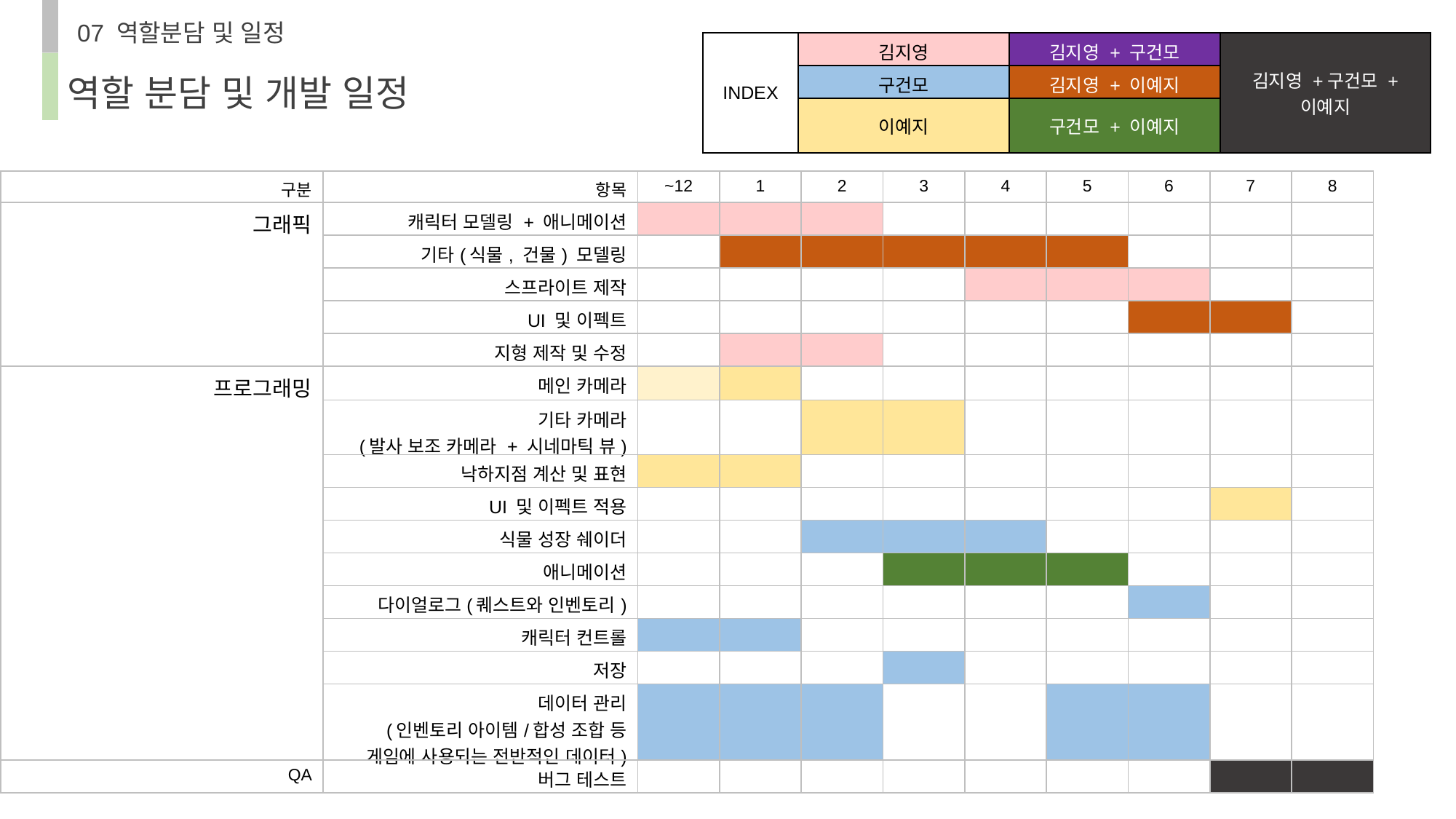

07 역할분담 및 일정
| INDEX | 김지영 | 김지영 + 구건모 | 김지영 +구건모 + 이예지 |
| --- | --- | --- | --- |
|  | 구건모 | 김지영 + 이예지 |  |
|  | 이예지 | 구건모 + 이예지 |  |

역할 분담 및 개발 일정
| 구분 | 항목 | ~12 | 1 | 2 | 3 | 4 | 5 | 6 | 7 | 8 |
| --- | --- | --- | --- | --- | --- | --- | --- | --- | --- | --- |
| 그래픽 | 캐릭터 모델링 + 애니메이션 |  |  |  |  |  |  |  |  |  |
|  | 기타(식물, 건물) 모델링 |  |  |  |  |  |  |  |  |  |
|  | 스프라이트 제작 |  |  |  |  |  |  |  |  |  |
|  | UI 및 이펙트 |  |  |  |  |  |  |  |  |  |
|  | 지형 제작 및 수정 |  |  |  |  |  |  |  |  |  |
| 프로그래밍 | 메인 카메라 |  |  |  |  |  |  |  |  |  |
|  | 기타 카메라 (발사 보조 카메라 + 시네마틱 뷰) |  |  |  |  |  |  |  |  |  |
|  | 낙하지점 계산 및 표현 |  |  |  |  |  |  |  |  |  |
|  | UI 및 이펙트 적용 |  |  |  |  |  |  |  |  |  |
|  | 식물 성장 쉐이더 |  |  |  |  |  |  |  |  |  |
|  | 애니메이션 |  |  |  |  |  |  |  |  |  |
|  | 다이얼로그(퀘스트와 인벤토리) |  |  |  |  |  |  |  |  |  |
|  | 캐릭터 컨트롤 |  |  |  |  |  |  |  |  |  |
|  | 저장 |  |  |  |  |  |  |  |  |  |
|  | 데이터 관리 (인벤토리 아이템/합성 조합 등 게임에 사용되는 전반적인 데이터) |  |  |  |  |  |  |  |  |  |
| QA | 버그 테스트 |  |  |  |  |  |  |  |  |  |